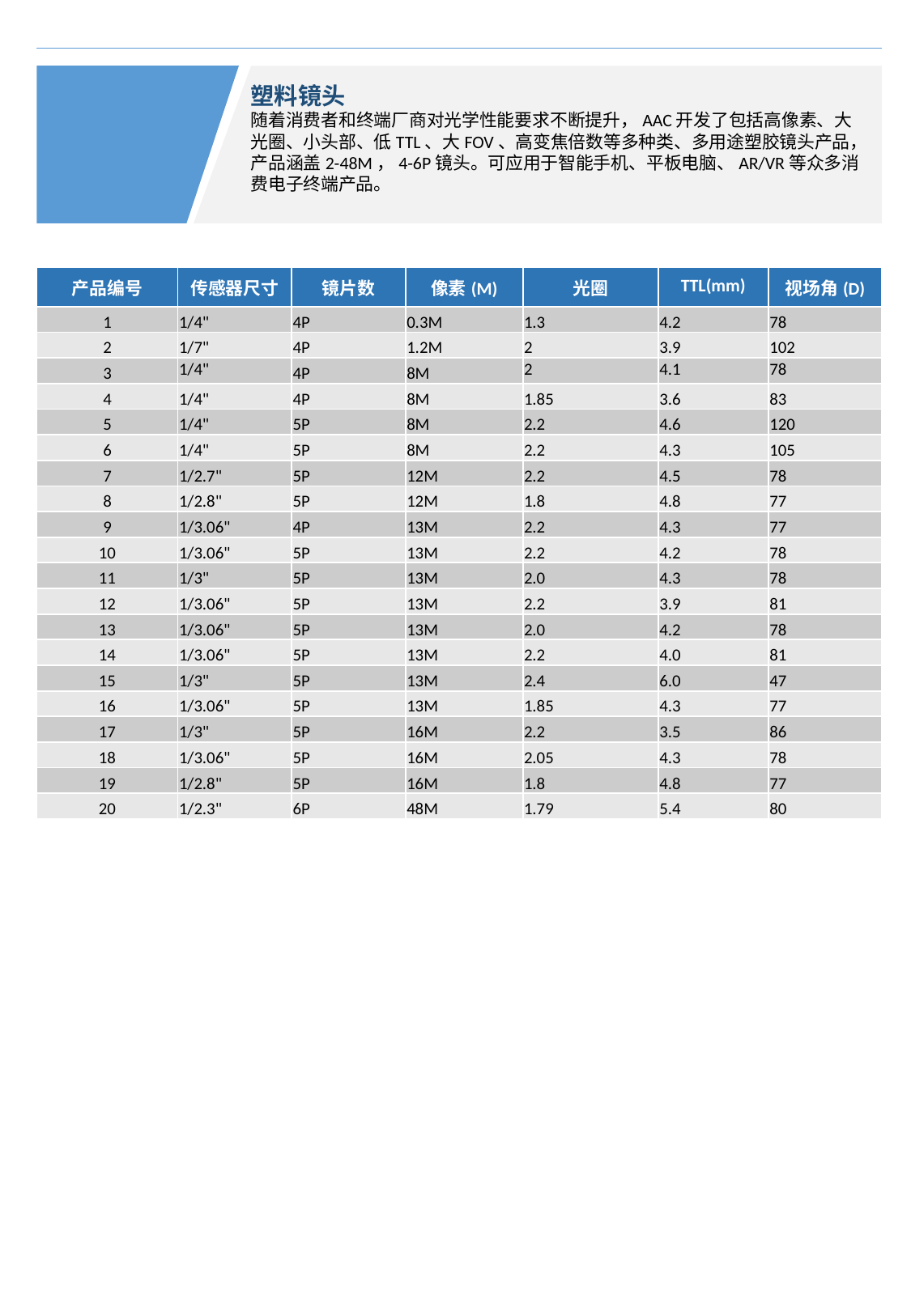

塑料镜头
随着消费者和终端厂商对光学性能要求不断提升，AAC开发了包括高像素、大光圈、小头部、低TTL、大FOV、高变焦倍数等多种类、多用途塑胶镜头产品，产品涵盖2-48M，4-6P镜头。可应用于智能手机、平板电脑、AR/VR等众多消费电子终端产品。
| 产品编号 | 传感器尺寸 | 镜片数 | 像素(M) | 光圈 | TTL(mm) | 视场角(D) |
| --- | --- | --- | --- | --- | --- | --- |
| 1 | 1/4" | 4P | 0.3M | 1.3 | 4.2 | 78 |
| 2 | 1/7" | 4P | 1.2M | 2 | 3.9 | 102 |
| 3 | 1/4" | 4P | 8M | 2 | 4.1 | 78 |
| 4 | 1/4" | 4P | 8M | 1.85 | 3.6 | 83 |
| 5 | 1/4" | 5P | 8M | 2.2 | 4.6 | 120 |
| 6 | 1/4" | 5P | 8M | 2.2 | 4.3 | 105 |
| 7 | 1/2.7" | 5P | 12M | 2.2 | 4.5 | 78 |
| 8 | 1/2.8" | 5P | 12M | 1.8 | 4.8 | 77 |
| 9 | 1/3.06" | 4P | 13M | 2.2 | 4.3 | 77 |
| 10 | 1/3.06" | 5P | 13M | 2.2 | 4.2 | 78 |
| 11 | 1/3" | 5P | 13M | 2.0 | 4.3 | 78 |
| 12 | 1/3.06" | 5P | 13M | 2.2 | 3.9 | 81 |
| 13 | 1/3.06" | 5P | 13M | 2.0 | 4.2 | 78 |
| 14 | 1/3.06" | 5P | 13M | 2.2 | 4.0 | 81 |
| 15 | 1/3" | 5P | 13M | 2.4 | 6.0 | 47 |
| 16 | 1/3.06" | 5P | 13M | 1.85 | 4.3 | 77 |
| 17 | 1/3" | 5P | 16M | 2.2 | 3.5 | 86 |
| 18 | 1/3.06" | 5P | 16M | 2.05 | 4.3 | 78 |
| 19 | 1/2.8" | 5P | 16M | 1.8 | 4.8 | 77 |
| 20 | 1/2.3" | 6P | 48M | 1.79 | 5.4 | 80 |